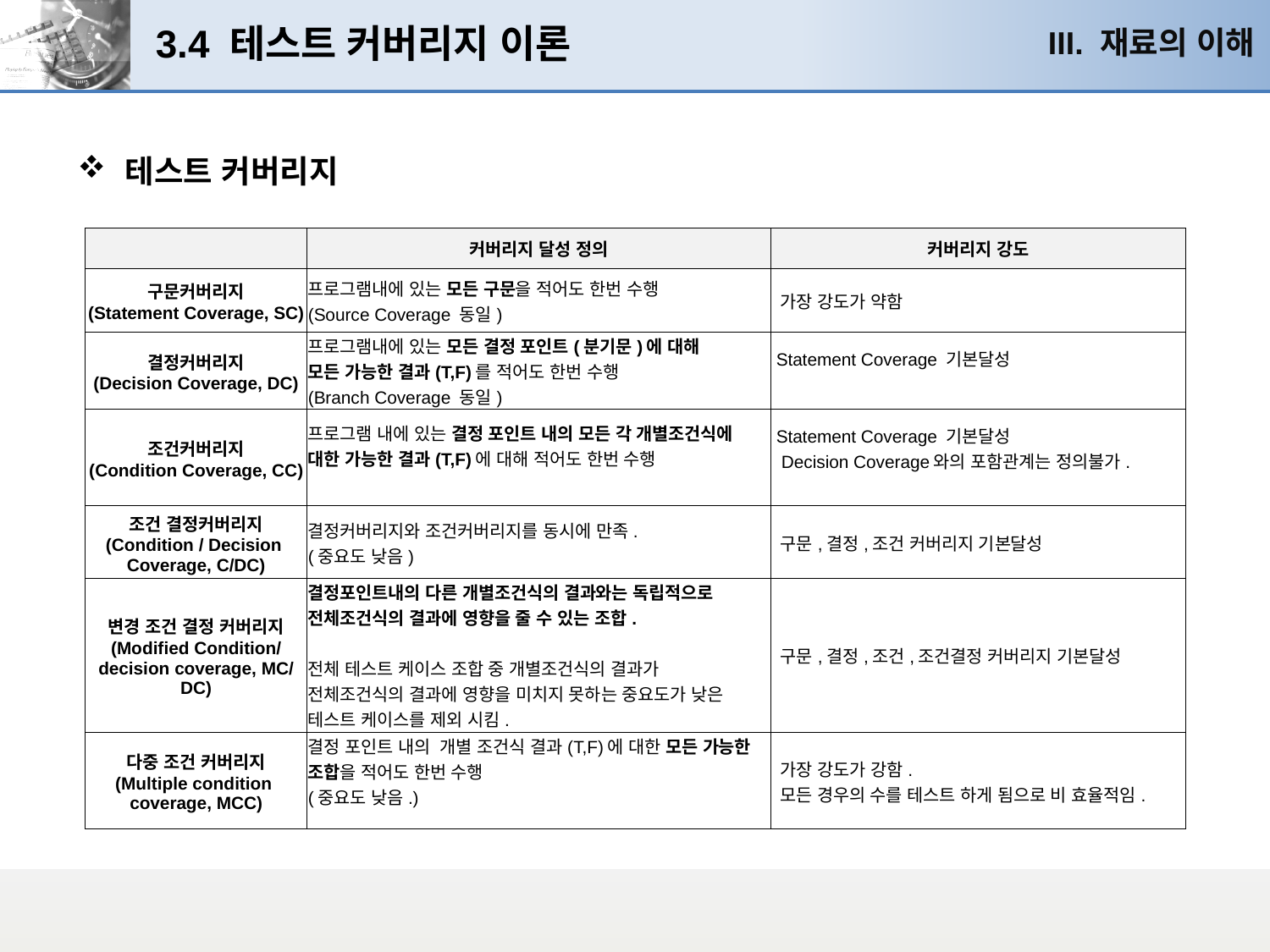

# 3.4 테스트 커버리지 이론
III. 재료의 이해
테스트 커버리지

|  | 커버리지 달성 정의 | 커버리지 강도 |
| --- | --- | --- |
| 구문커버리지 (Statement Coverage, SC) | 프로그램내에 있는 모든 구문을 적어도 한번 수행 (Source Coverage 동일) | 가장 강도가 약함 |
| 결정커버리지 (Decision Coverage, DC) | 프로그램내에 있는 모든 결정 포인트(분기문)에 대해 모든 가능한 결과(T,F)를 적어도 한번 수행 (Branch Coverage 동일) | Statement Coverage 기본달성 |
| 조건커버리지 (Condition Coverage, CC) | 프로그램 내에 있는 결정 포인트 내의 모든 각 개별조건식에 대한 가능한 결과(T,F)에 대해 적어도 한번 수행 | Statement Coverage 기본달성 Decision Coverage와의 포함관계는 정의불가. |
| 조건 결정커버리지 (Condition / Decision Coverage, C/DC) | 결정커버리지와 조건커버리지를 동시에 만족. (중요도 낮음) | 구문,결정,조건 커버리지 기본달성 |
| 변경 조건 결정 커버리지 (Modified Condition/decision coverage, MC/DC) | 결정포인트내의 다른 개별조건식의 결과와는 독립적으로 전체조건식의 결과에 영향을 줄 수 있는 조합. 전체 테스트 케이스 조합 중 개별조건식의 결과가 전체조건식의 결과에 영향을 미치지 못하는 중요도가 낮은 테스트 케이스를 제외 시킴. | 구문,결정,조건,조건결정 커버리지 기본달성 |
| 다중 조건 커버리지 (Multiple condition coverage, MCC) | 결정 포인트 내의 개별 조건식 결과(T,F)에 대한 모든 가능한 조합을 적어도 한번 수행 (중요도 낮음.) | 가장 강도가 강함. 모든 경우의 수를 테스트 하게 됨으로 비 효율적임. |